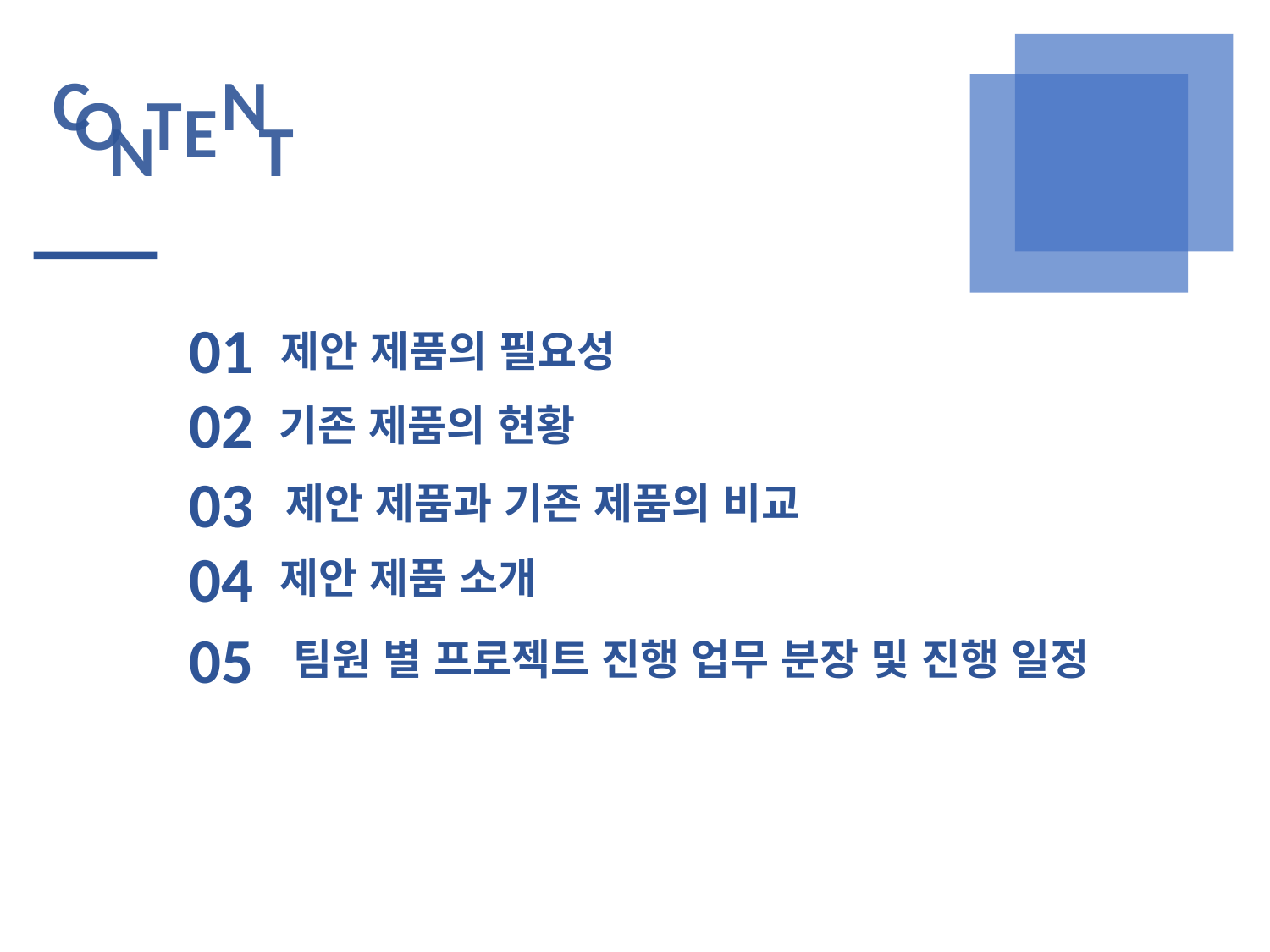

C
N
T
O
E
T
N

01
제안 제품의 필요성
02
기존 제품의 현황
03
제안 제품과 기존 제품의 비교
제안 제품 소개
04

05

팀원 별 프로젝트 진행 업무 분장 및 진행 일정